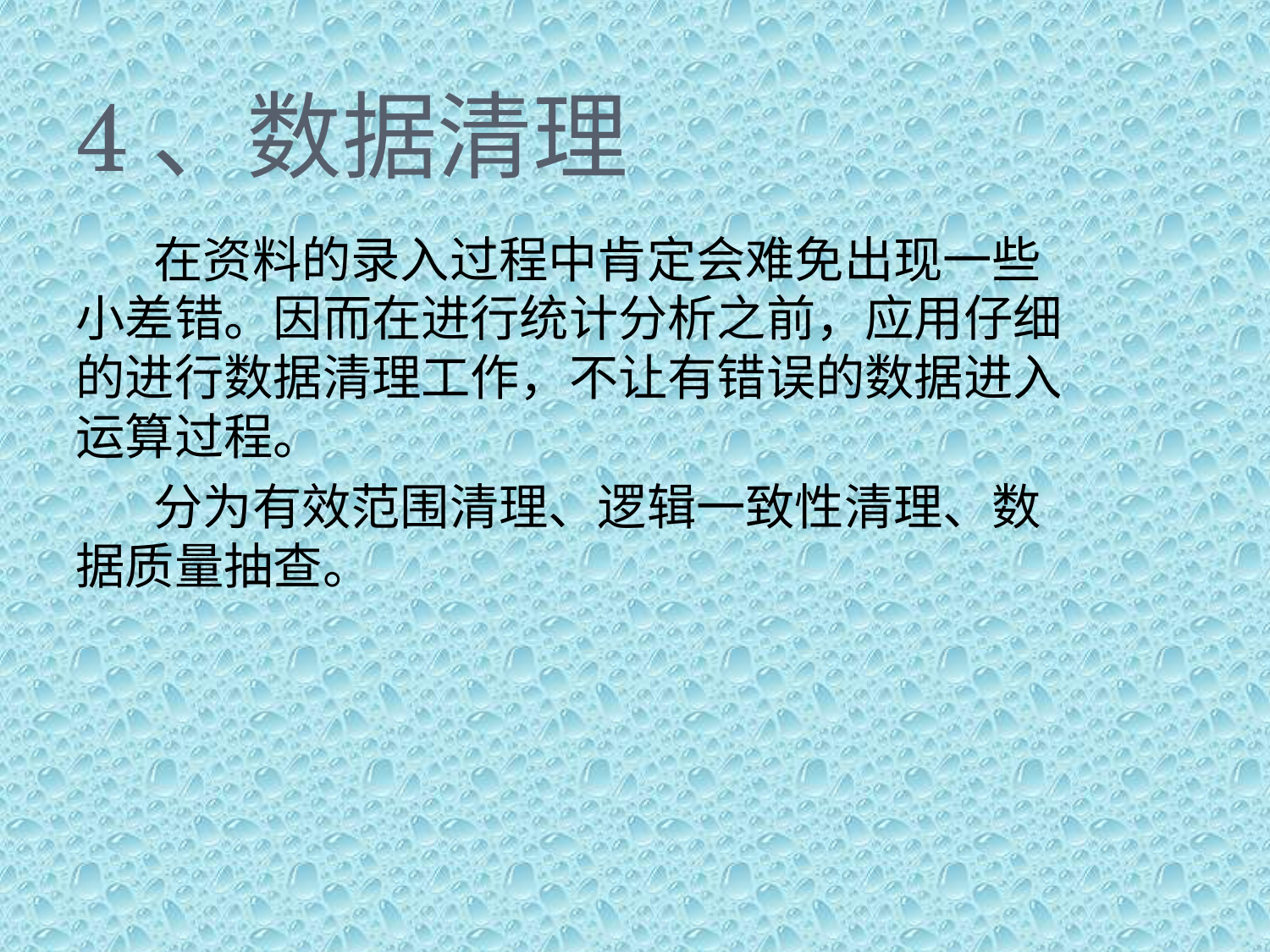

# 4、数据清理
      在资料的录入过程中肯定会难免出现一些小差错。因而在进行统计分析之前，应用仔细的进行数据清理工作，不让有错误的数据进入运算过程。
      分为有效范围清理、逻辑一致性清理、数据质量抽查。